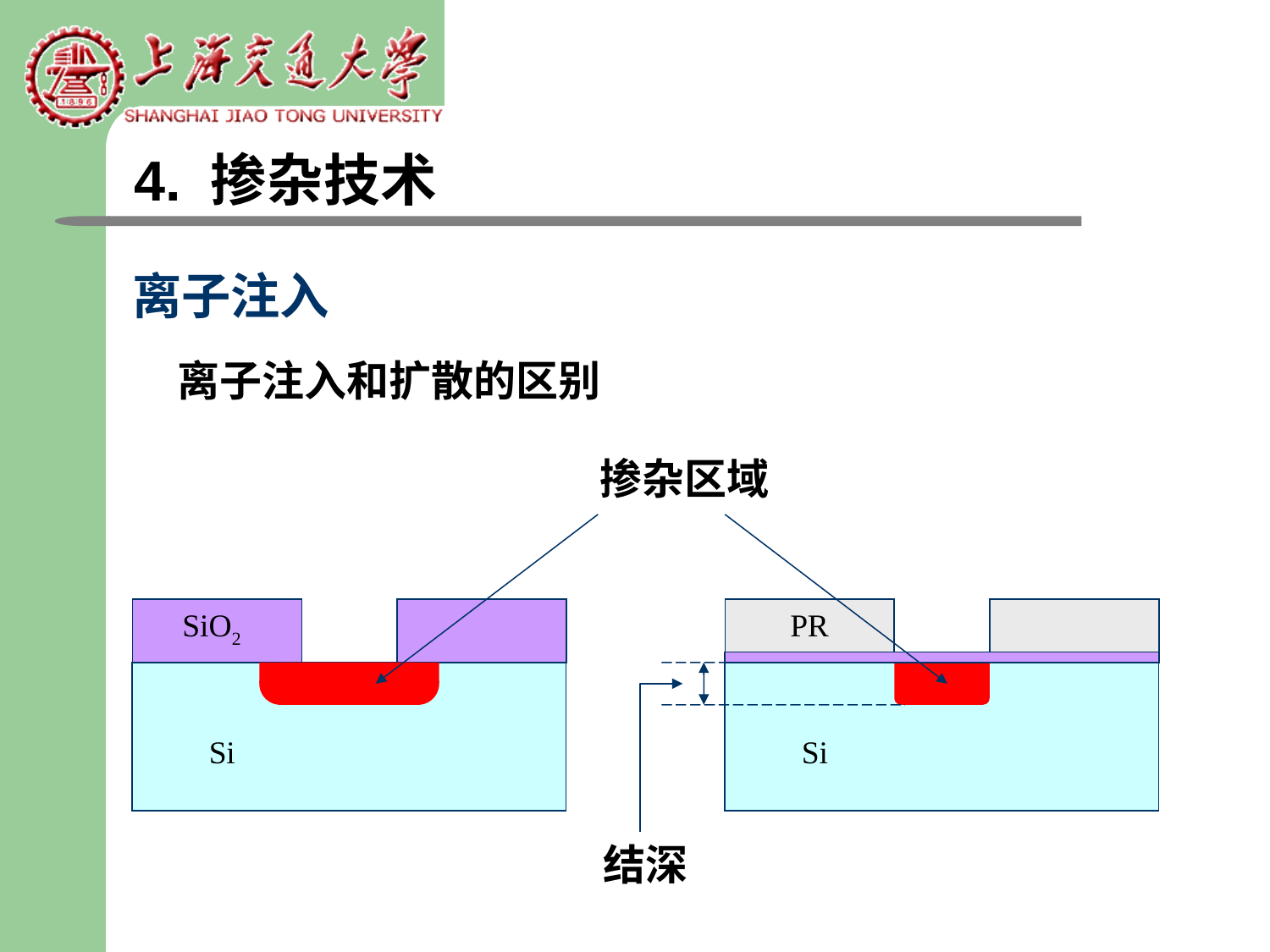

4. 掺杂技术
离子注入
# 离子注入和扩散的区别
掺杂区域

SiO2

PR

Si
Si
结深